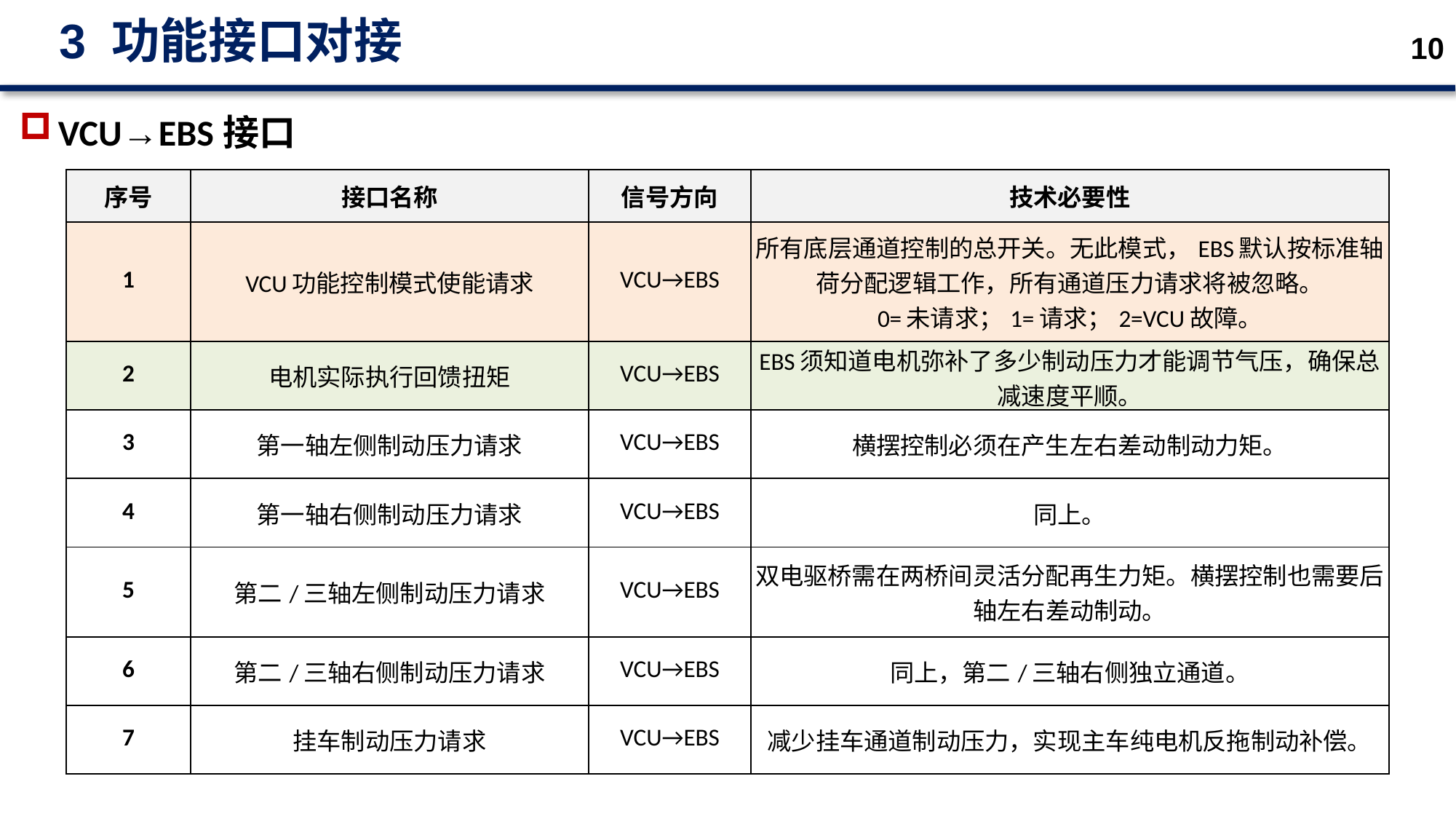

3 功能接口对接
10
VCU→EBS接口
| 序号 | 接口名称 | 信号方向 | 技术必要性 |
| --- | --- | --- | --- |
| 1 | VCU功能控制模式使能请求 | VCU→EBS | 所有底层通道控制的总开关。无此模式，EBS默认按标准轴荷分配逻辑工作，所有通道压力请求将被忽略。 0=未请求；1=请求；2=VCU故障。 |
| 2 | 电机实际执行回馈扭矩 | VCU→EBS | EBS须知道电机弥补了多少制动压力才能调节气压，确保总减速度平顺。 |
| 3 | 第一轴左侧制动压力请求 | VCU→EBS | 横摆控制必须在产生左右差动制动力矩。 |
| 4 | 第一轴右侧制动压力请求 | VCU→EBS | 同上。 |
| 5 | 第二/三轴左侧制动压力请求 | VCU→EBS | 双电驱桥需在两桥间灵活分配再生力矩。横摆控制也需要后轴左右差动制动。 |
| 6 | 第二/三轴右侧制动压力请求 | VCU→EBS | 同上，第二/三轴右侧独立通道。 |
| 7 | 挂车制动压力请求 | VCU→EBS | 减少挂车通道制动压力，实现主车纯电机反拖制动补偿。 |